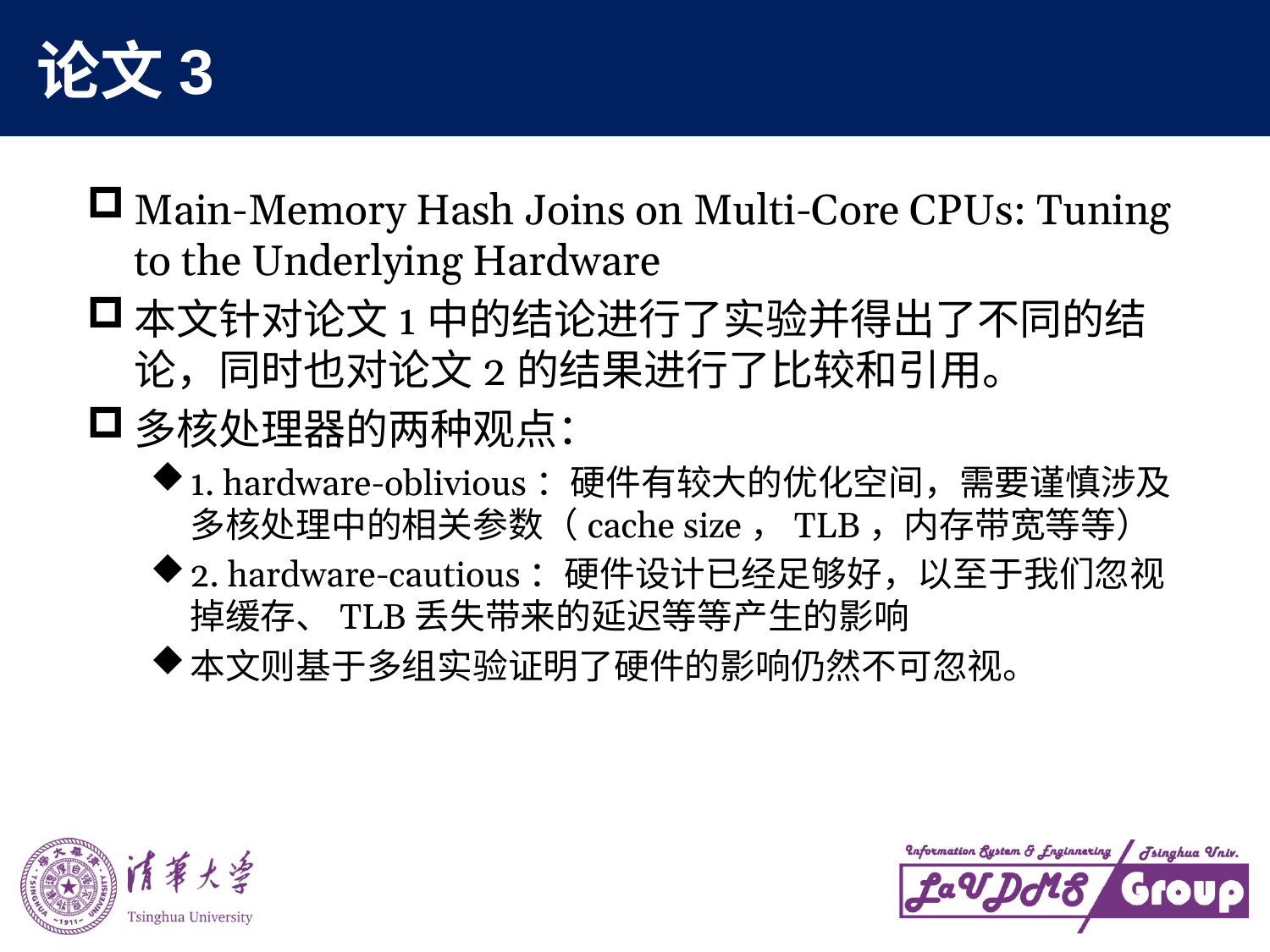

# 论文3
Main-Memory Hash Joins on Multi-Core CPUs: Tuning to the Underlying Hardware
本文针对论文1中的结论进行了实验并得出了不同的结论，同时也对论文2的结果进行了比较和引用。
多核处理器的两种观点：
1. hardware-oblivious：硬件有较大的优化空间，需要谨慎涉及多核处理中的相关参数（cache size，TLB，内存带宽等等）
2. hardware-cautious：硬件设计已经足够好，以至于我们忽视掉缓存、TLB丢失带来的延迟等等产生的影响
本文则基于多组实验证明了硬件的影响仍然不可忽视。